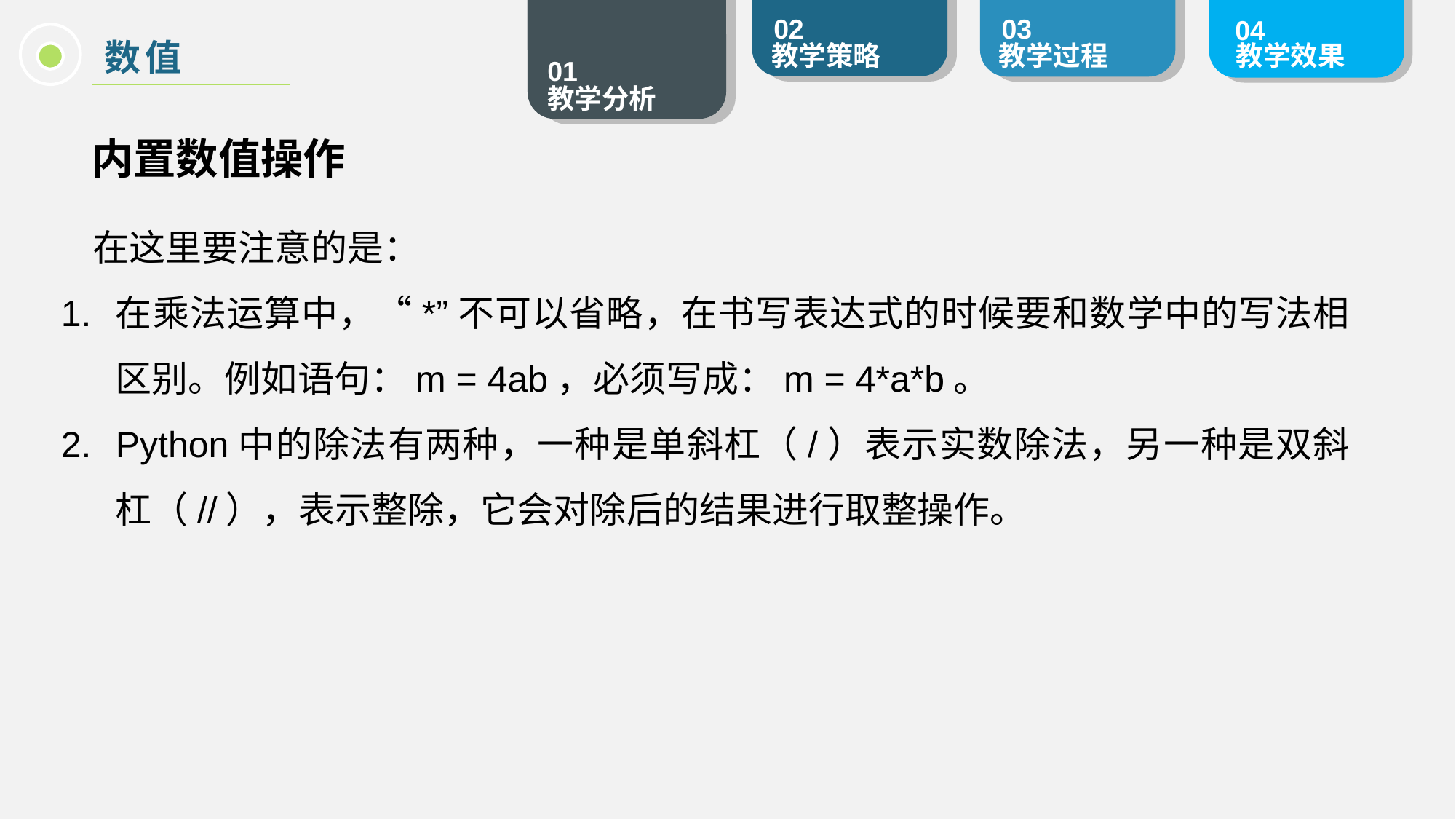

数值
内置数值操作
在这里要注意的是：
在乘法运算中，“*”不可以省略，在书写表达式的时候要和数学中的写法相区别。例如语句：m = 4ab，必须写成：m = 4*a*b。
Python中的除法有两种，一种是单斜杠（/）表示实数除法，另一种是双斜杠（//），表示整除，它会对除后的结果进行取整操作。